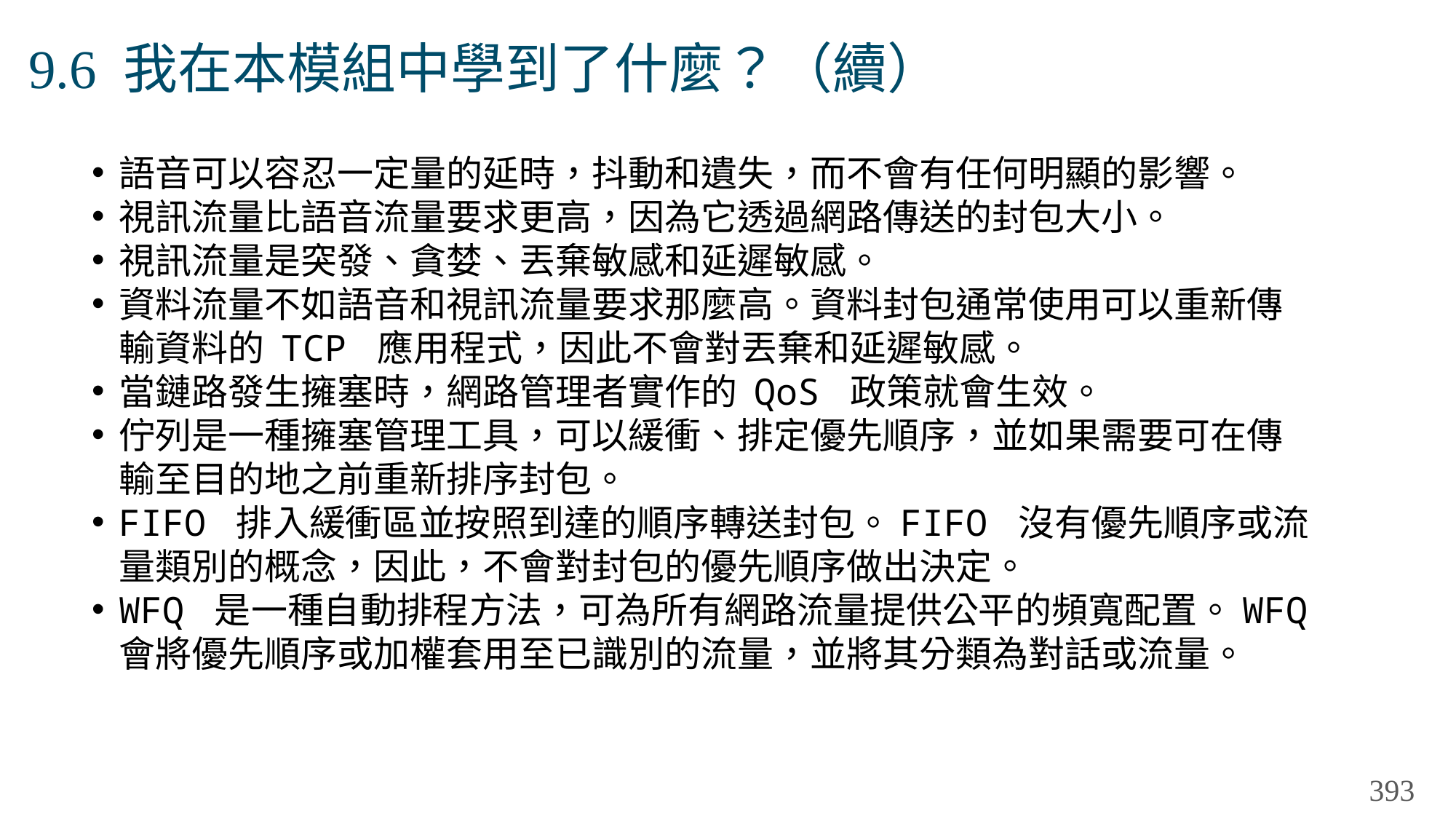

# 9.6 我在本模組中學到了什麼？（續）
語音可以容忍一定量的延時，抖動和遺失，而不會有任何明顯的影響。
視訊流量比語音流量要求更高，因為它透過網路傳送的封包大小。
視訊流量是突發、貪婪、丟棄敏感和延遲敏感。
資料流量不如語音和視訊流量要求那麼高。資料封包通常使用可以重新傳輸資料的 TCP 應用程式，因此不會對丟棄和延遲敏感。
當鏈路發生擁塞時，網路管理者實作的 QoS 政策就會生效。
佇列是一種擁塞管理工具，可以緩衝、排定優先順序，並如果需要可在傳輸至目的地之前重新排序封包。
FIFO 排入緩衝區並按照到達的順序轉送封包。FIFO 沒有優先順序或流量類別的概念，因此，不會對封包的優先順序做出決定。
WFQ 是一種自動排程方法，可為所有網路流量提供公平的頻寬配置。WFQ 會將優先順序或加權套用至已識別的流量，並將其分類為對話或流量。
393